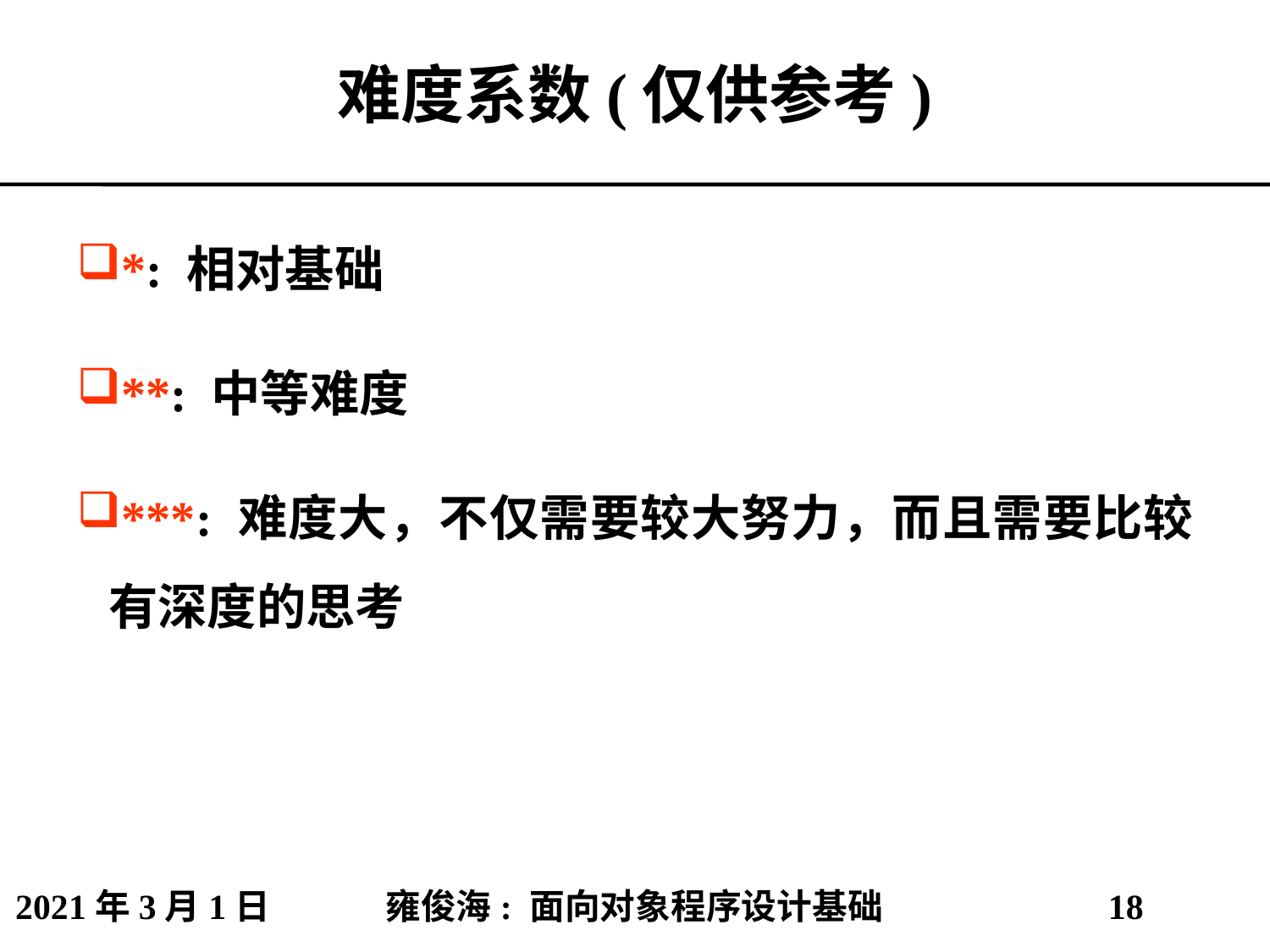

# 难度系数(仅供参考)

*: 相对基础
**: 中等难度
***: 难度大，不仅需要较大努力，而且需要比较有深度的思考
2021年3月1日
雍俊海: 面向对象程序设计基础
18